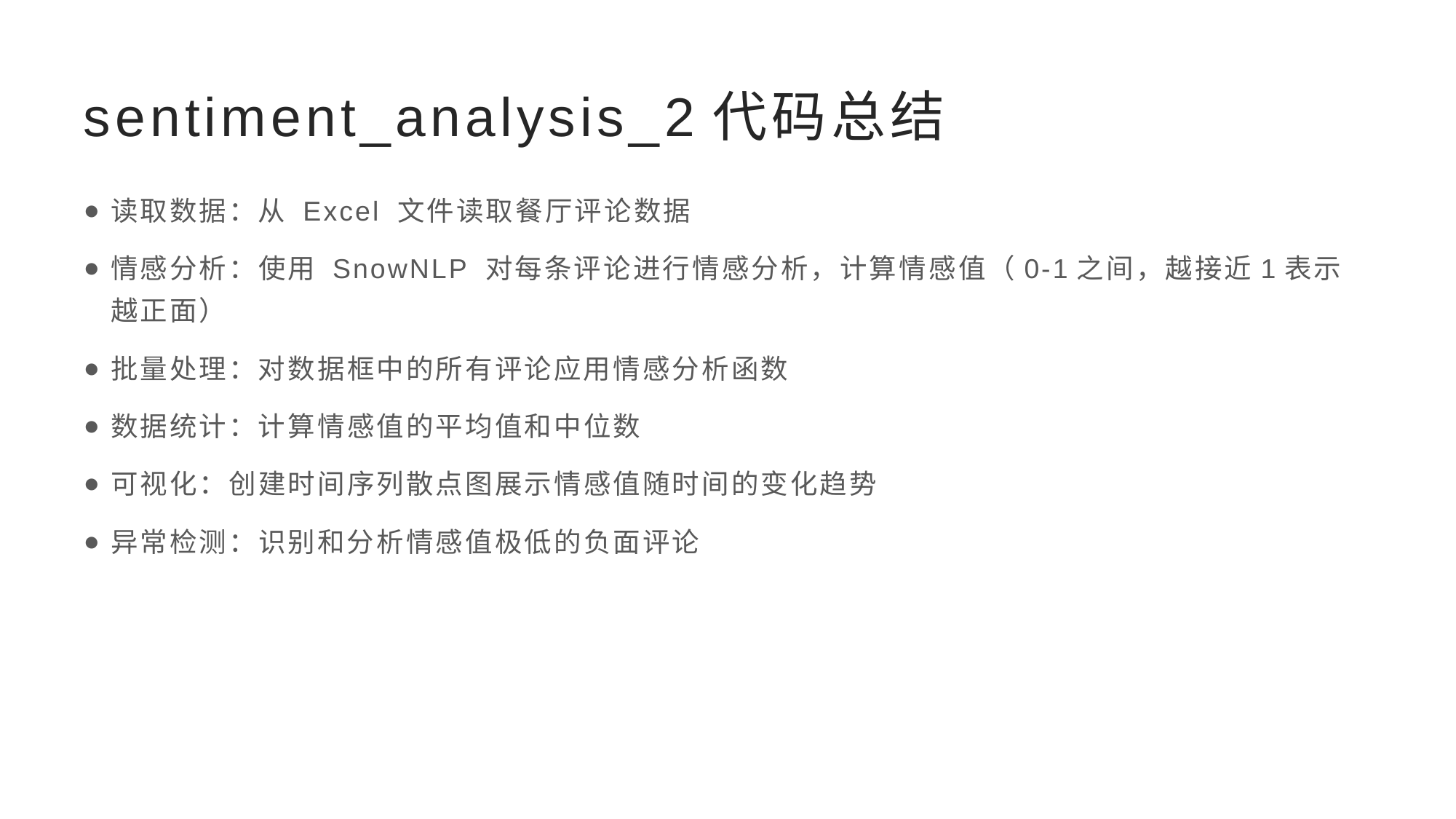

# sentiment_analysis_2代码总结
读取数据：从 Excel 文件读取餐厅评论数据
情感分析：使用 SnowNLP 对每条评论进行情感分析，计算情感值（0-1之间，越接近1表示越正面）
批量处理：对数据框中的所有评论应用情感分析函数
数据统计：计算情感值的平均值和中位数
可视化：创建时间序列散点图展示情感值随时间的变化趋势
异常检测：识别和分析情感值极低的负面评论